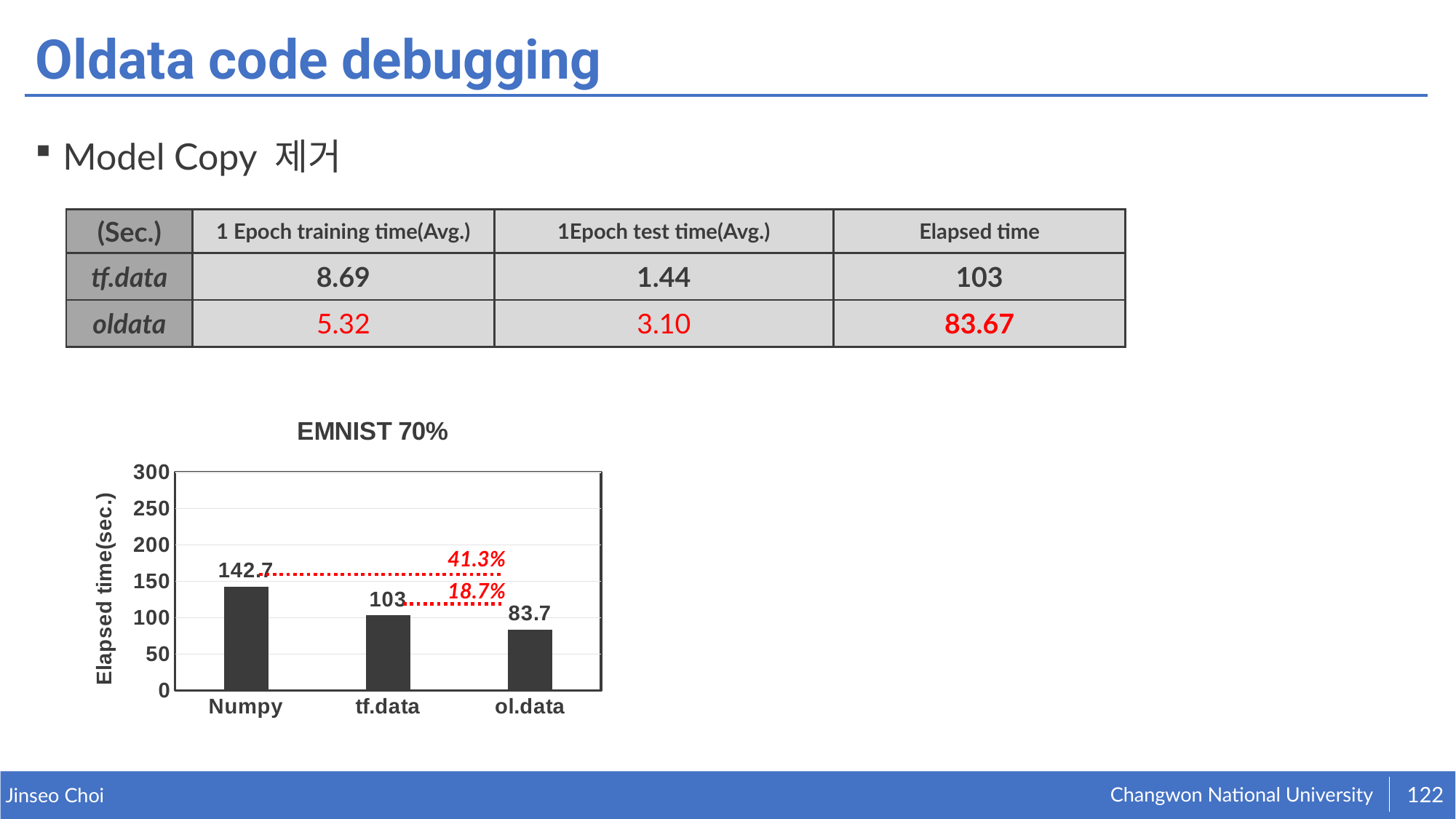

# Oldata code debugging
Model Copy 제거

| (Sec.) | 1 Epoch training time(Avg.) | 1Epoch test time(Avg.) | Elapsed time |
| --- | --- | --- | --- |
| tf.data | 8.69 | 1.44 | 103 |
| oldata | 5.32 | 3.10 | 83.67 |

### Chart: EMNIST 70%

| Category |  |
|---|---|
| Numpy | 142.7 |
| tf.data | 103.0 |
| ol.data | 83.7 |
41.3%
18.7%
122